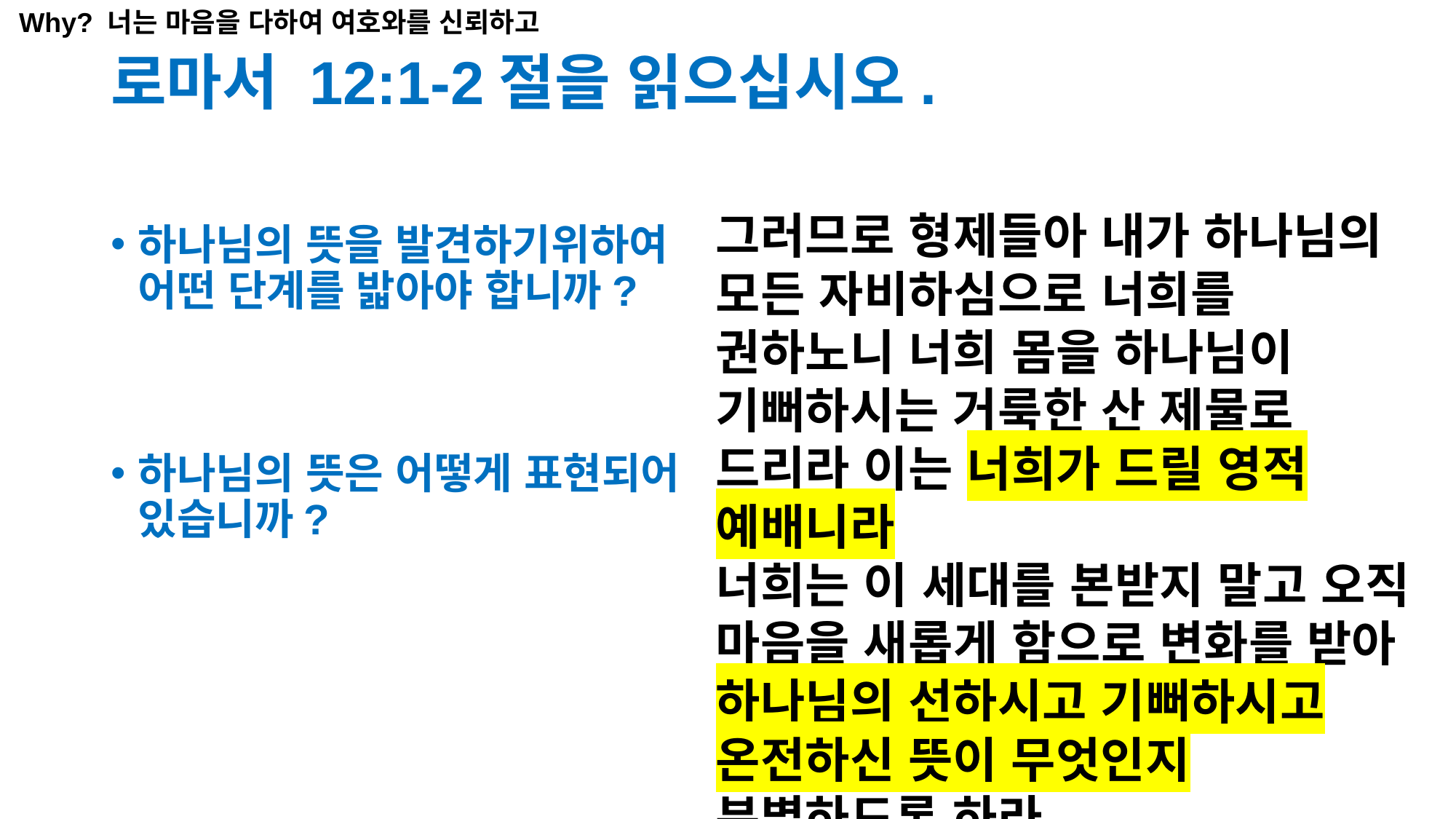

Why? 너는 마음을 다하여 여호와를 신뢰하고
# 로마서 12:1-2절을 읽으십시오.
그러므로 형제들아 내가 하나님의 모든 자비하심으로 너희를 권하노니 너희 몸을 하나님이 기뻐하시는 거룩한 산 제물로 드리라 이는 너희가 드릴 영적 예배니라
너희는 이 세대를 본받지 말고 오직 마음을 새롭게 함으로 변화를 받아 하나님의 선하시고 기뻐하시고 온전하신 뜻이 무엇인지 분별하도록 하라
하나님의 뜻을 발견하기위하여 어떤 단계를 밟아야 합니까?

하나님의 뜻은 어떻게 표현되어 있습니까?